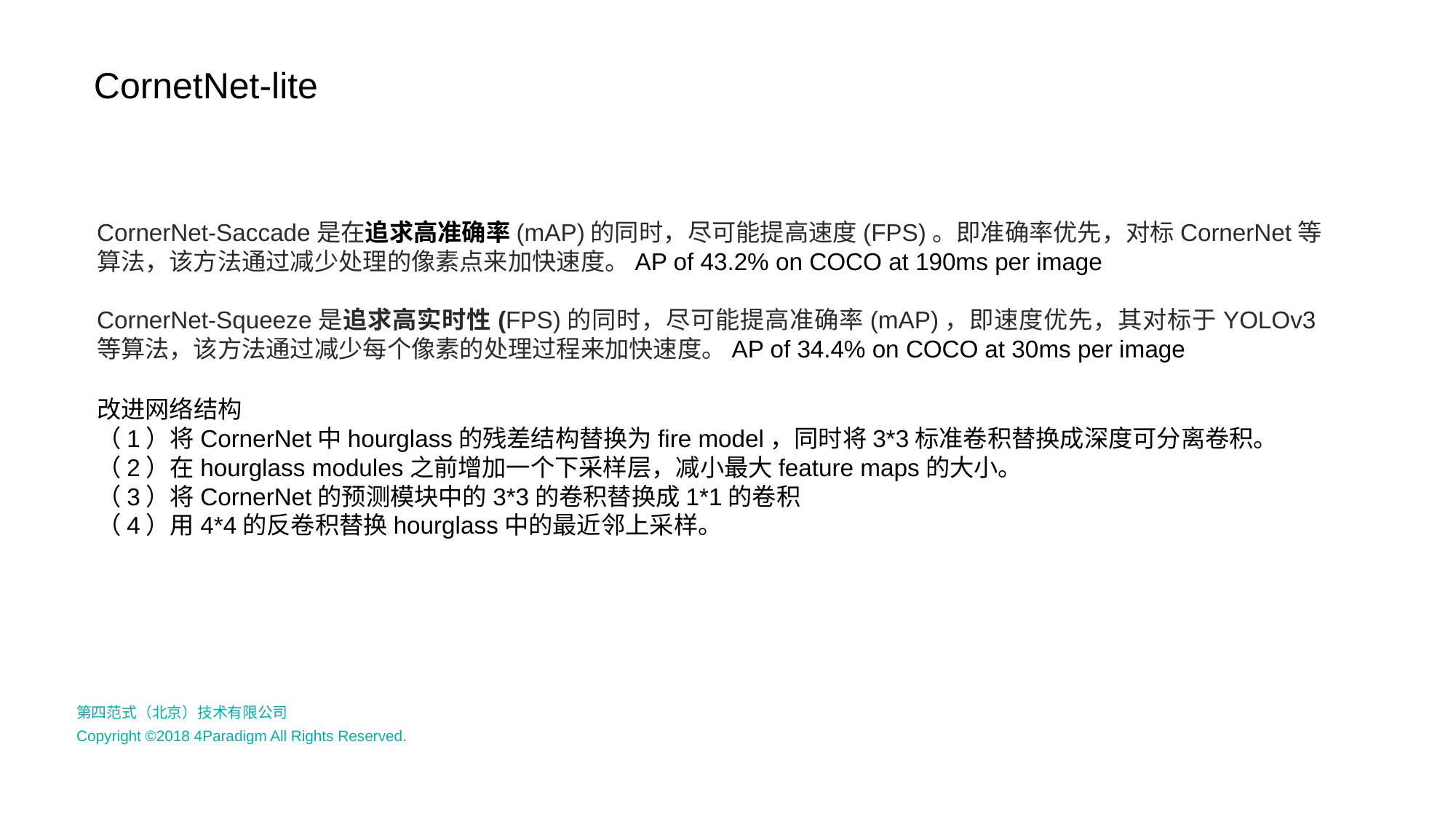

CornetNet-lite

CornerNet-Saccade是在追求高准确率(mAP)的同时，尽可能提高速度(FPS)。即准确率优先，对标CornerNet等算法，该方法通过减少处理的像素点来加快速度。AP of 43.2% on COCO at 190ms per image

CornerNet-Squeeze是追求高实时性(FPS)的同时，尽可能提高准确率(mAP)，即速度优先，其对标于YOLOv3等算法，该方法通过减少每个像素的处理过程来加快速度。AP of 34.4% on COCO at 30ms per image

改进网络结构
（1）将CornerNet中hourglass的残差结构替换为fire model，同时将3*3标准卷积替换成深度可分离卷积。
（2）在hourglass modules之前增加一个下采样层，减小最大feature maps的大小。
（3）将CornerNet的预测模块中的3*3的卷积替换成1*1的卷积
（4）用4*4的反卷积替换hourglass中的最近邻上采样。